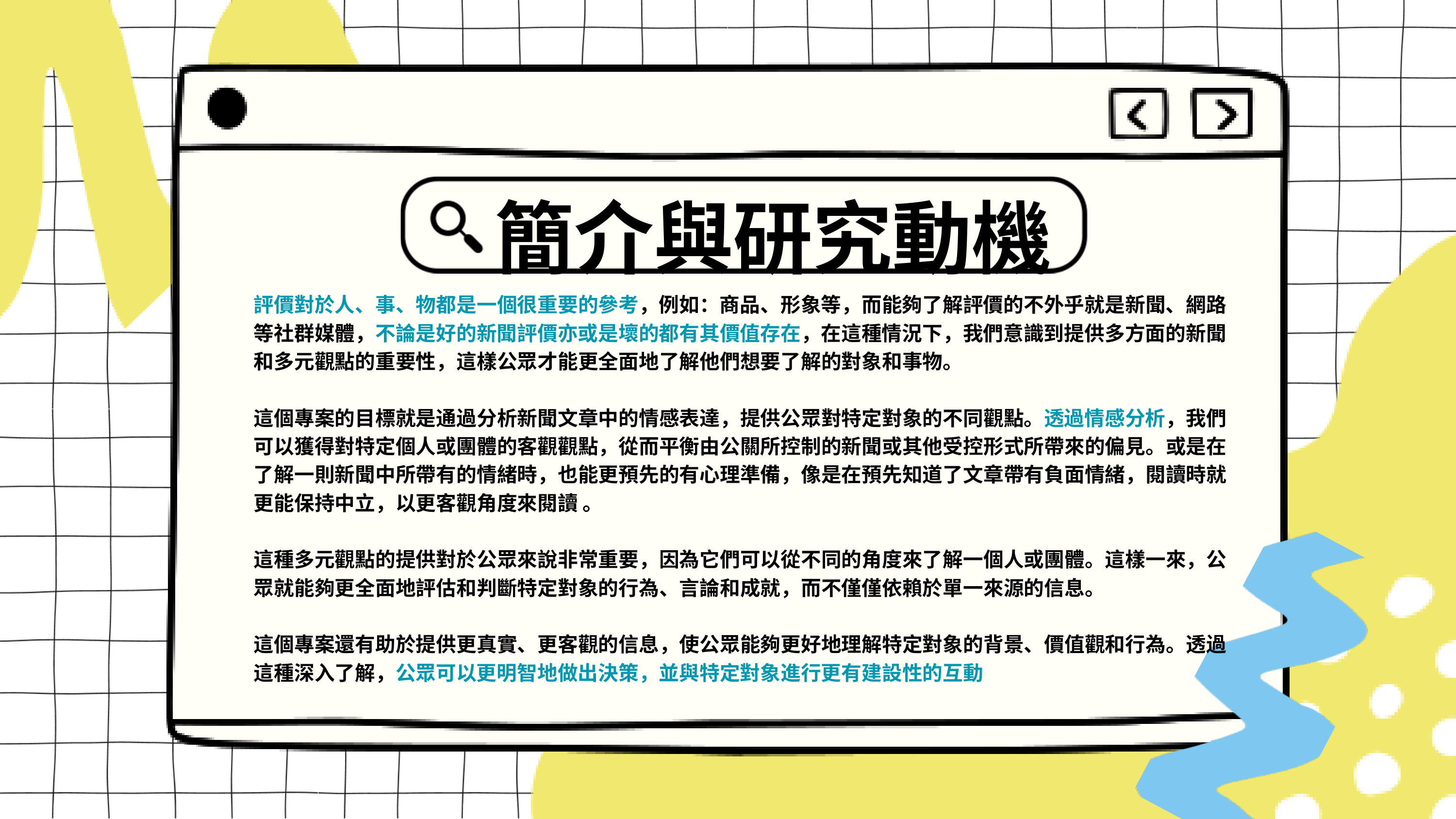

簡介與研究動機

評價對於人、事、物都是一個很重要的參考，例如：商品、形象等，而能夠了解評價的不外乎就是新聞、網路等社群媒體，不論是好的新聞評價亦或是壞的都有其價值存在，在這種情況下，我們意識到提供多方面的新聞和多元觀點的重要性，這樣公眾才能更全面地了解他們想要了解的對象和事物。

這個專案的目標就是通過分析新聞文章中的情感表達，提供公眾對特定對象的不同觀點。透過情感分析，我們可以獲得對特定個人或團體的客觀觀點，從而平衡由公關所控制的新聞或其他受控形式所帶來的偏見。或是在了解一則新聞中所帶有的情緒時，也能更預先的有心理準備，像是在預先知道了文章帶有負面情緒，閱讀時就更能保持中立，以更客觀角度來閱讀 。

這種多元觀點的提供對於公眾來說非常重要，因為它們可以從不同的角度來了解一個人或團體。這樣一來，公眾就能夠更全面地評估和判斷特定對象的行為、言論和成就，而不僅僅依賴於單一來源的信息。

這個專案還有助於提供更真實、更客觀的信息，使公眾能夠更好地理解特定對象的背景、價值觀和行為。透過這種深入了解，公眾可以更明智地做出決策，並與特定對象進行更有建設性的互動